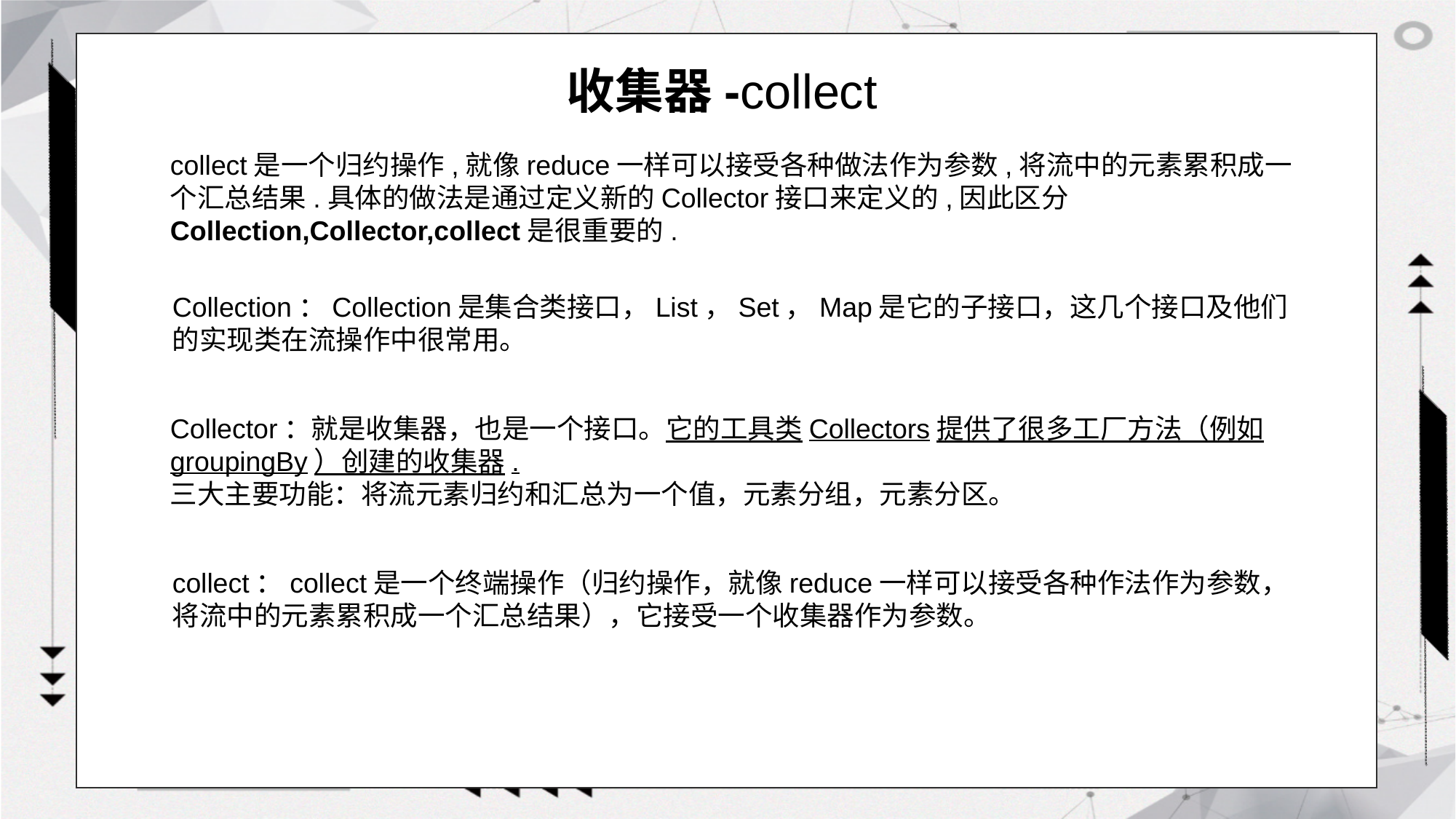

# 收集器-collect
collect是一个归约操作,就像reduce一样可以接受各种做法作为参数,将流中的元素累积成一个汇总结果.具体的做法是通过定义新的Collector接口来定义的,因此区分Collection,Collector,collect是很重要的.
Collection：Collection是集合类接口，List，Set，Map是它的子接口，这几个接口及他们的实现类在流操作中很常用。
Collector：就是收集器，也是一个接口。它的工具类Collectors提供了很多工厂方法（例如groupingBy）创建的收集器.
三大主要功能：将流元素归约和汇总为一个值，元素分组，元素分区。
collect：collect是一个终端操作（归约操作，就像reduce一样可以接受各种作法作为参数，将流中的元素累积成一个汇总结果），它接受一个收集器作为参数。